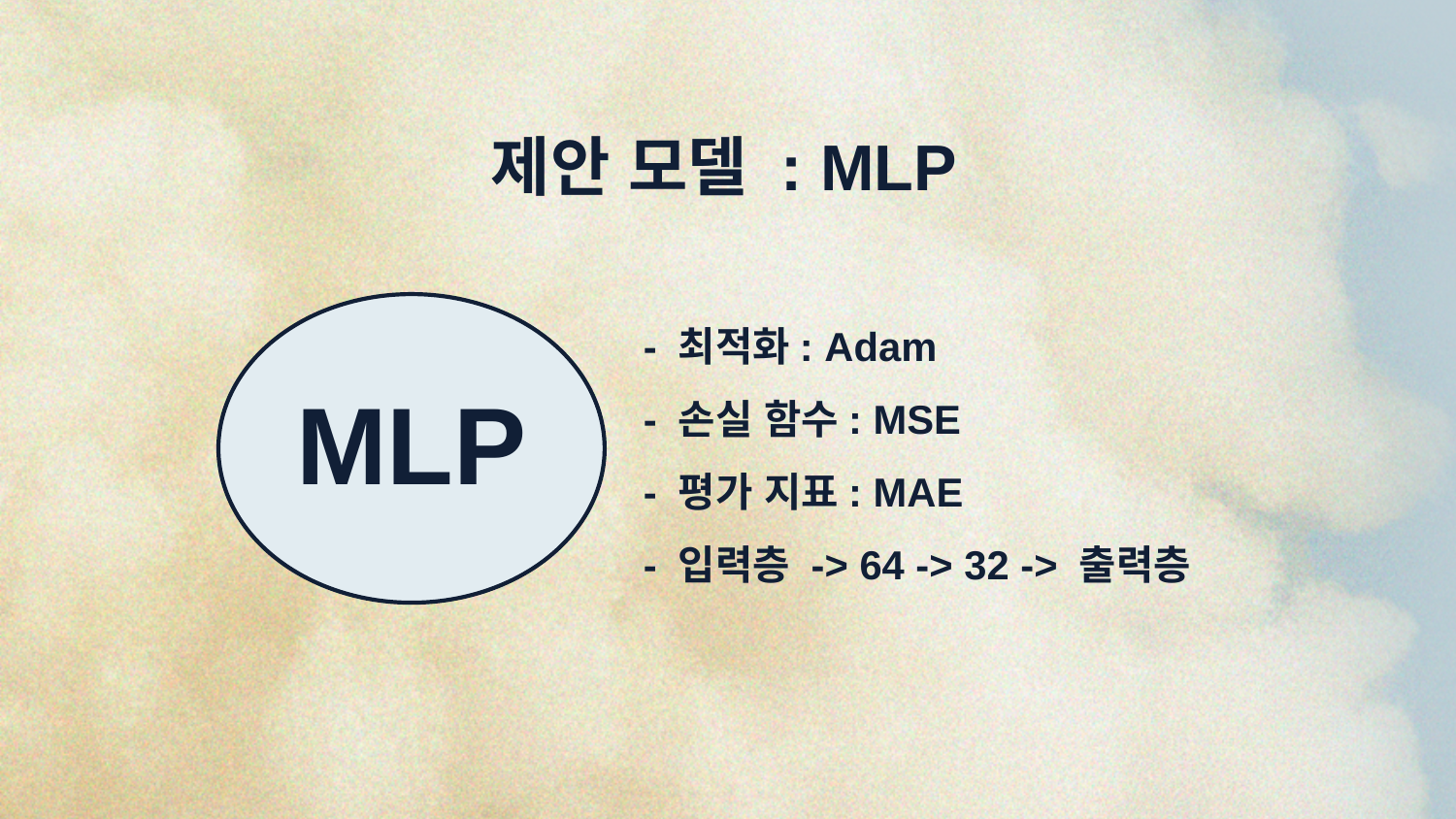

# 제안 모델 : MLP
- 최적화: Adam
- 손실 함수: MSE
- 평가 지표: MAE
- 입력층 -> 64 -> 32 -> 출력층

MLP